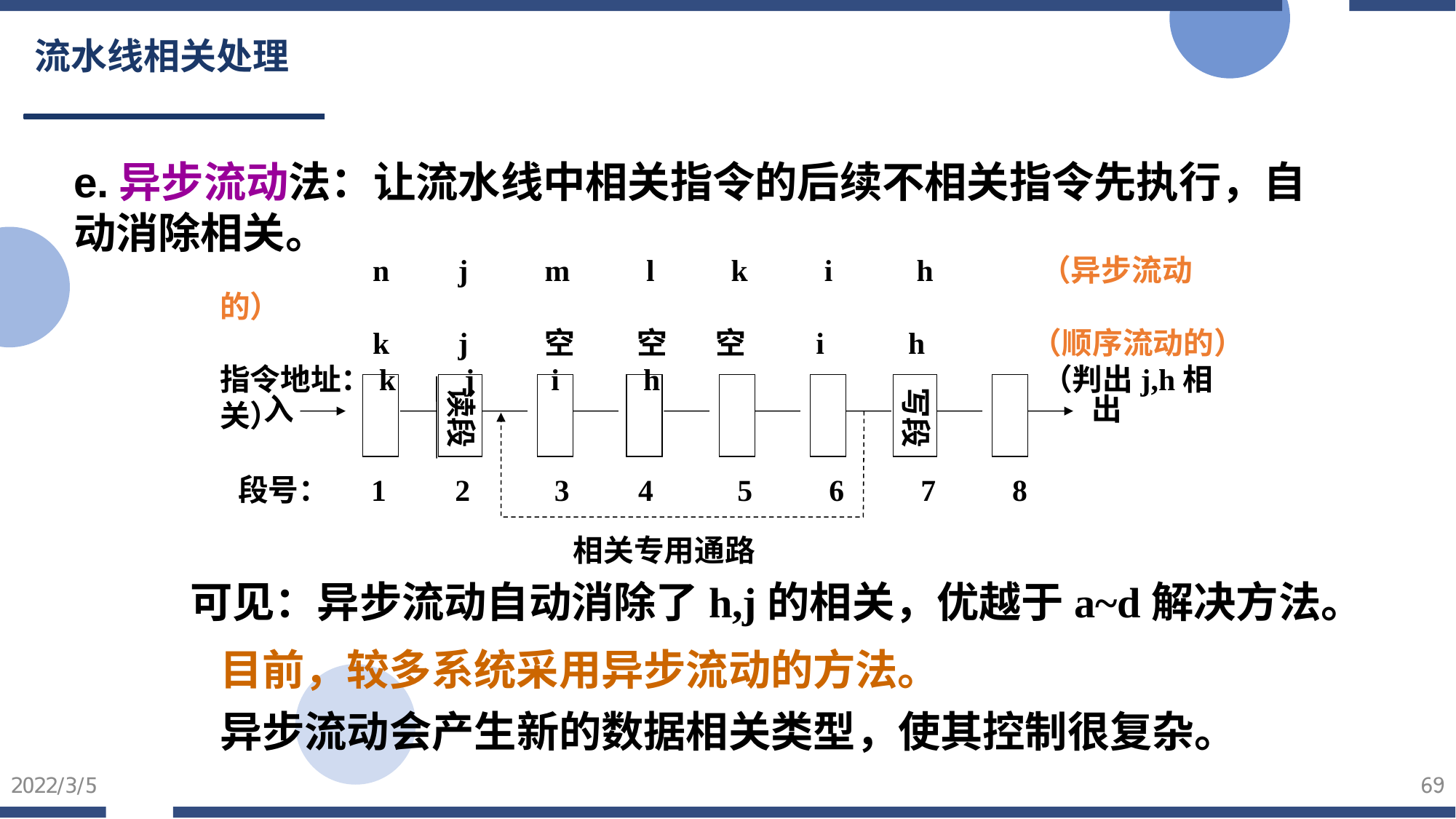

# 流水线相关处理
e.异步流动法：让流水线中相关指令的后续不相关指令先执行，自动消除相关。
                    n         j          m          l          k          i           h             （异步流动的）
                    k         j         空         空       空         i           h             （顺序流动的）
指令地址：k         j          i           h                                                 （判出j,h相关）

读段

写段

入
出

段号：     1         2           3         4           5          6          7          8
相关专用通路

   可见：异步流动自动消除了h,j的相关，优越于a~d解决方法。
目前，较多系统采用异步流动的方法。
异步流动会产生新的数据相关类型，使其控制很复杂。
2022/3/5
69